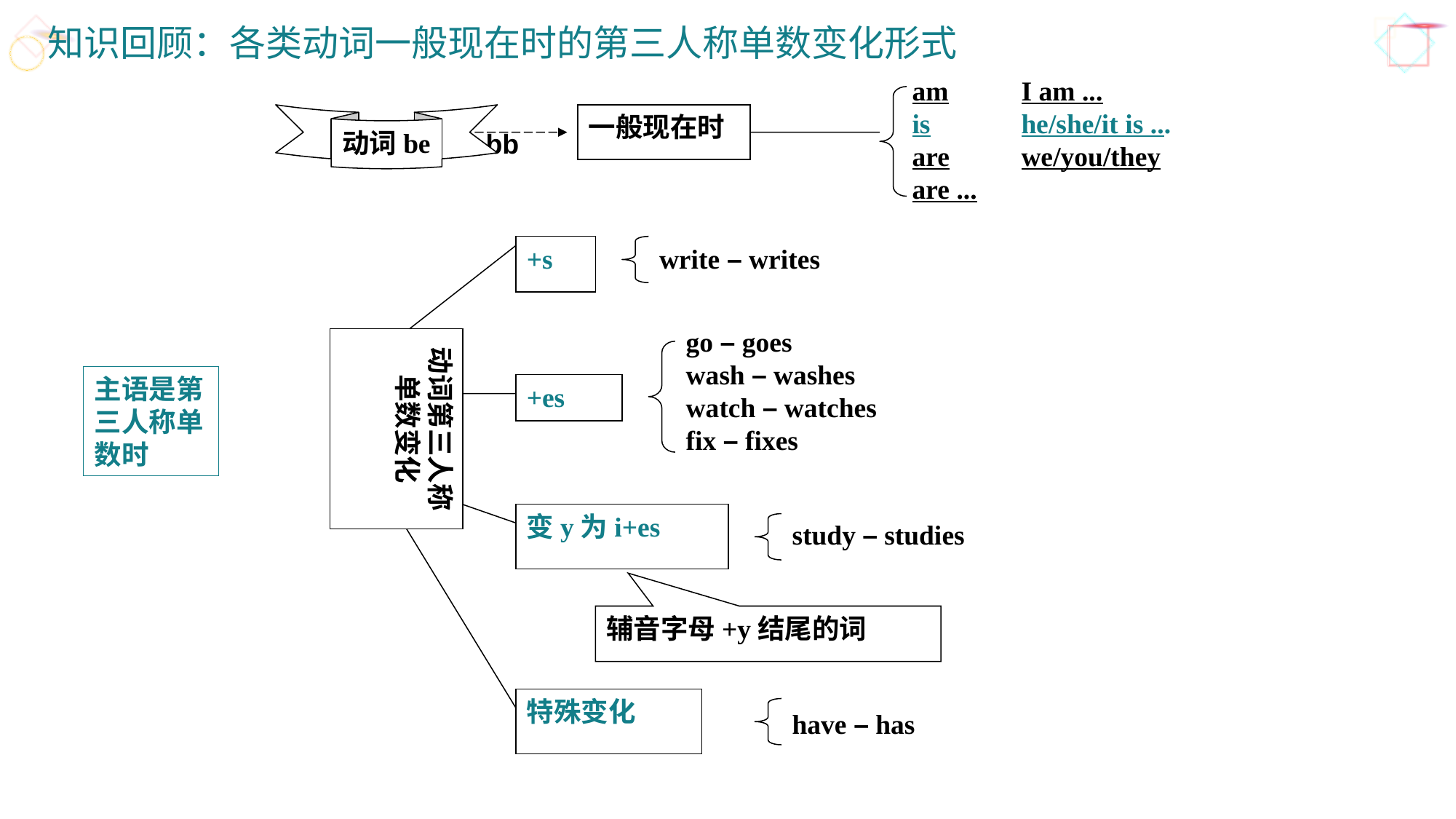

知识回顾：各类动词一般现在时的第三人称单数变化形式
am	I am ...
is	he/she/it is ...
are	we/you/they are ...

动词be
一般现在时
bb

+s

write – writes

go – goes
wash – washes
watch – watches
fix – fixes
动词第三人称
单数变化

+es

变y为i+es

study – studies

辅音字母+y结尾的词
特殊变化

have – has
主语是第三人称单数时